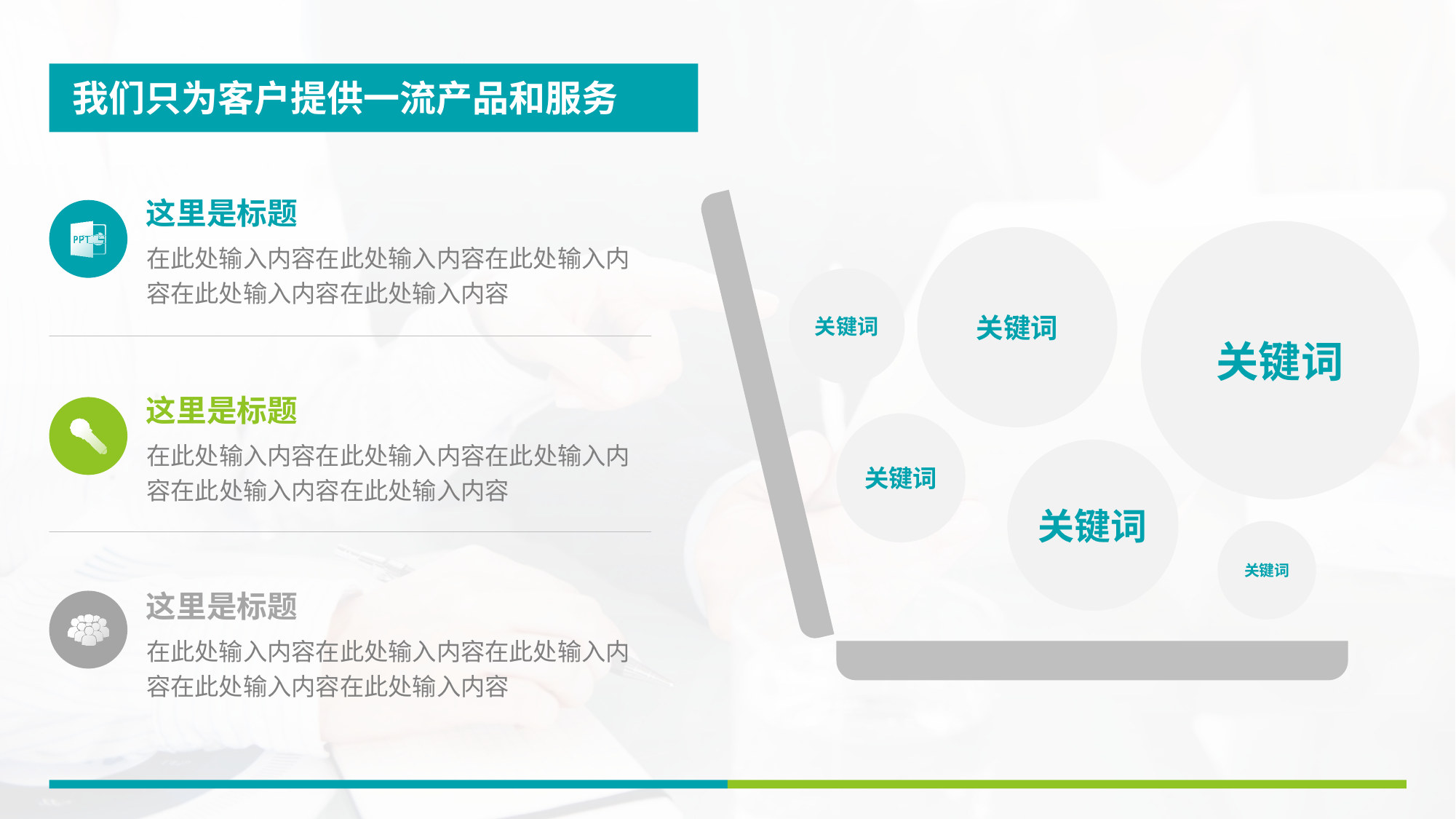

我们只为客户提供一流产品和服务

关键词
关键词
关键词
关键词
关键词
关键词
这里是标题

在此处输入内容在此处输入内容在此处输入内容在此处输入内容在此处输入内容
这里是标题

在此处输入内容在此处输入内容在此处输入内容在此处输入内容在此处输入内容
这里是标题

在此处输入内容在此处输入内容在此处输入内容在此处输入内容在此处输入内容